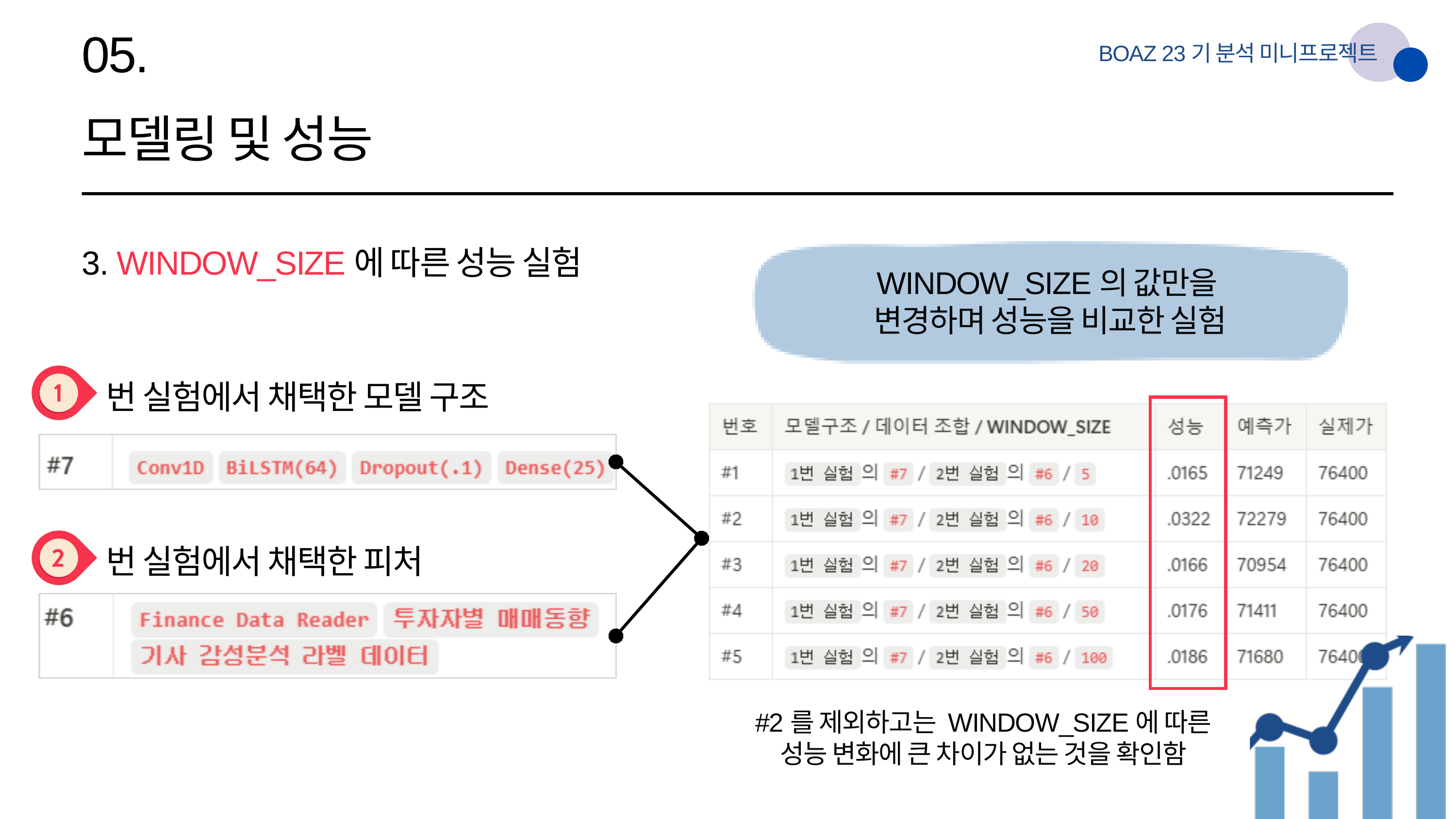

05.

BOAZ 23기 분석 미니프로젝트

모델링 및 성능

3. WINDOW_SIZE에 따른 성능 실험

WINDOW_SIZE의 값만을
변경하며 성능을 비교한 실험

번 실험에서 채택한 모델 구조

번 실험에서 채택한 피처

#2를 제외하고는 WINDOW_SIZE에 따른
성능 변화에 큰 차이가 없는 것을 확인함